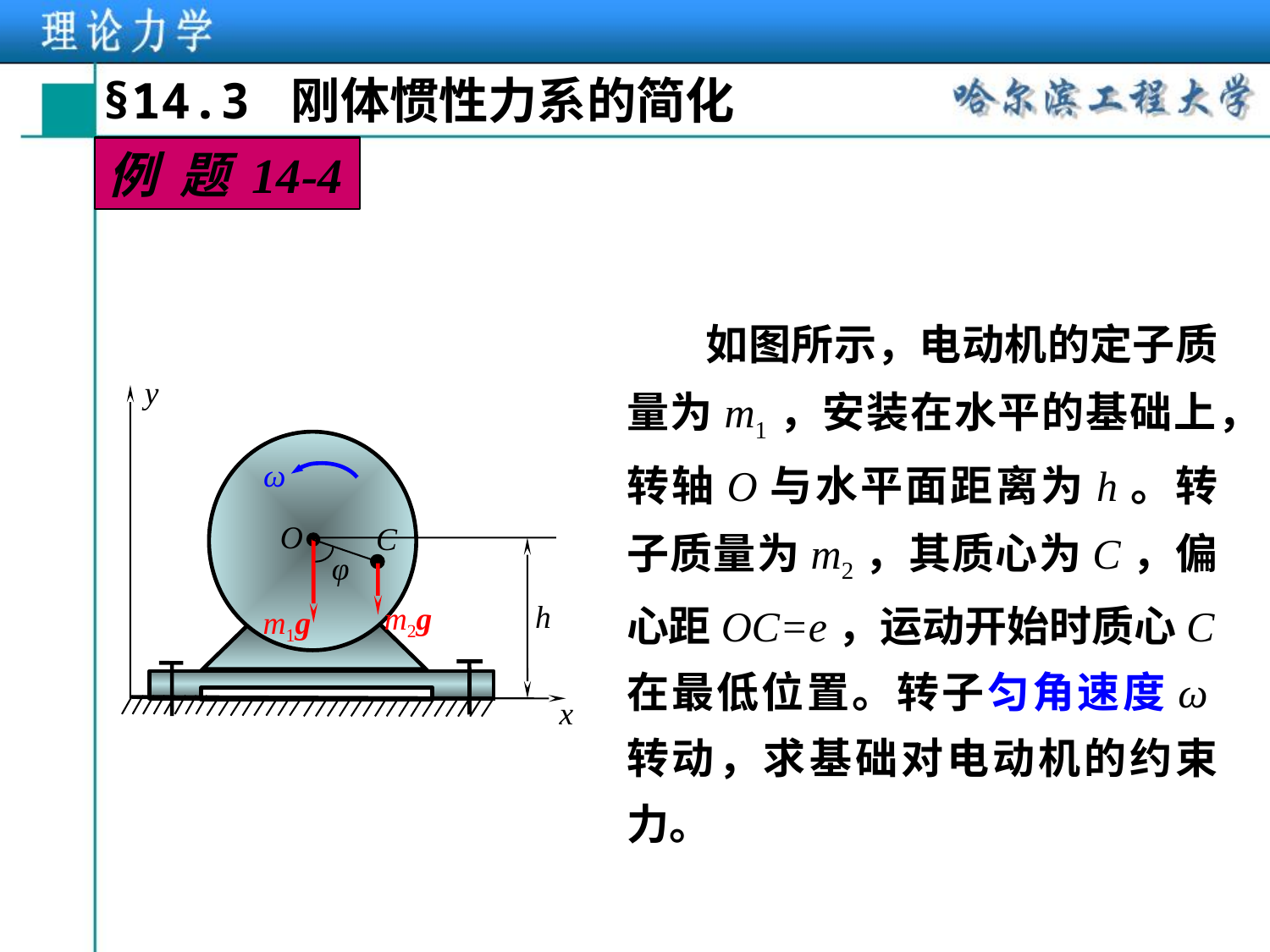

§14.3 刚体惯性力系的简化

例  题 14-4
       如图所示，电动机的定子质量为m1，安装在水平的基础上，转轴O与水平面距离为h。转子质量为m2，其质心为C，偏心距OC=e，运动开始时质心C在最低位置。转子匀角速度ω转动，求基础对电动机的约束力。
y

ω

O
C

φ

h
m2g
m1g

x